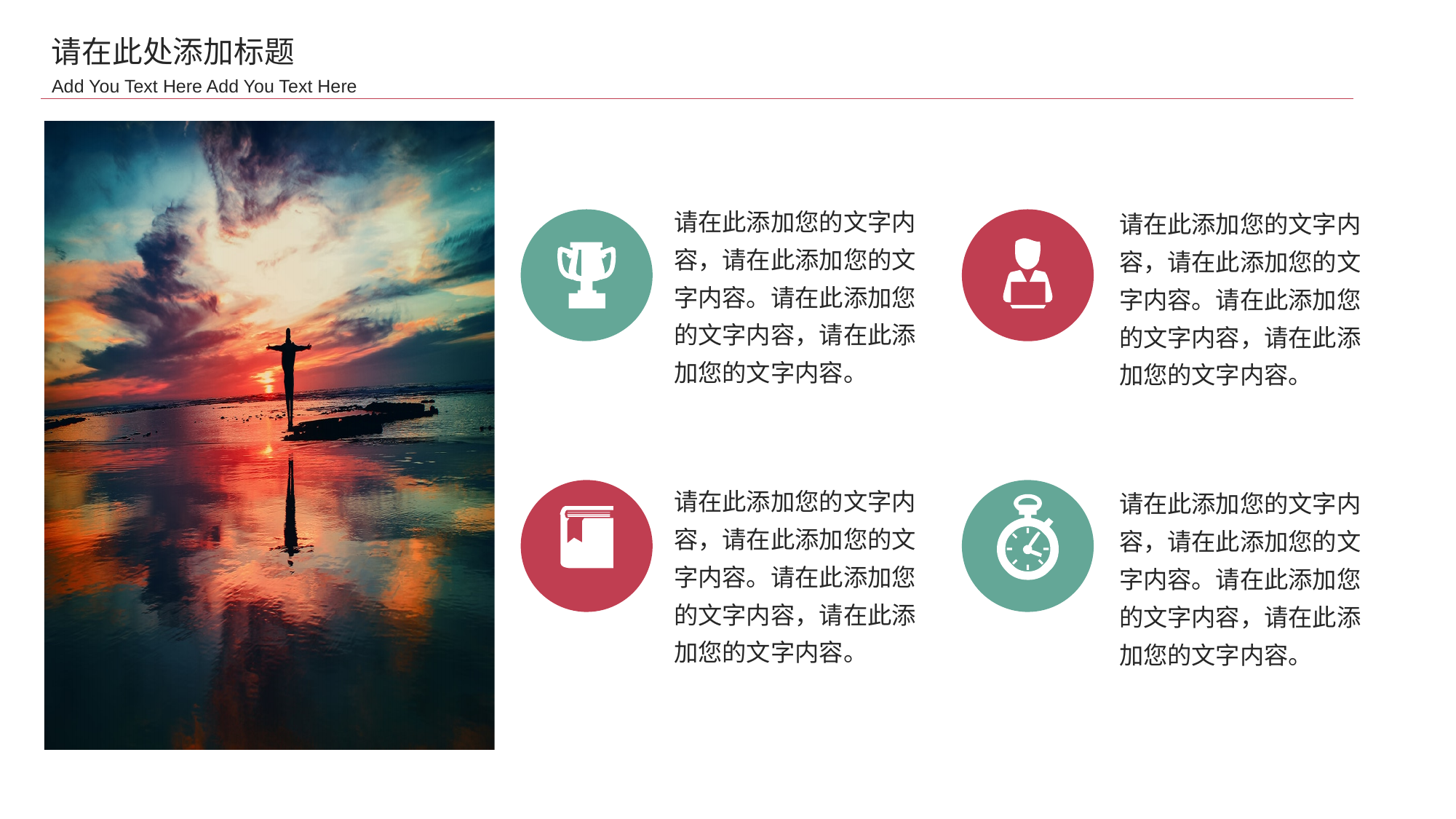

请在此处添加标题
Add You Text Here Add You Text Here

请在此添加您的文字内容，请在此添加您的文字内容。请在此添加您的文字内容，请在此添加您的文字内容。

请在此添加您的文字内容，请在此添加您的文字内容。请在此添加您的文字内容，请在此添加您的文字内容。

请在此添加您的文字内容，请在此添加您的文字内容。请在此添加您的文字内容，请在此添加您的文字内容。

请在此添加您的文字内容，请在此添加您的文字内容。请在此添加您的文字内容，请在此添加您的文字内容。